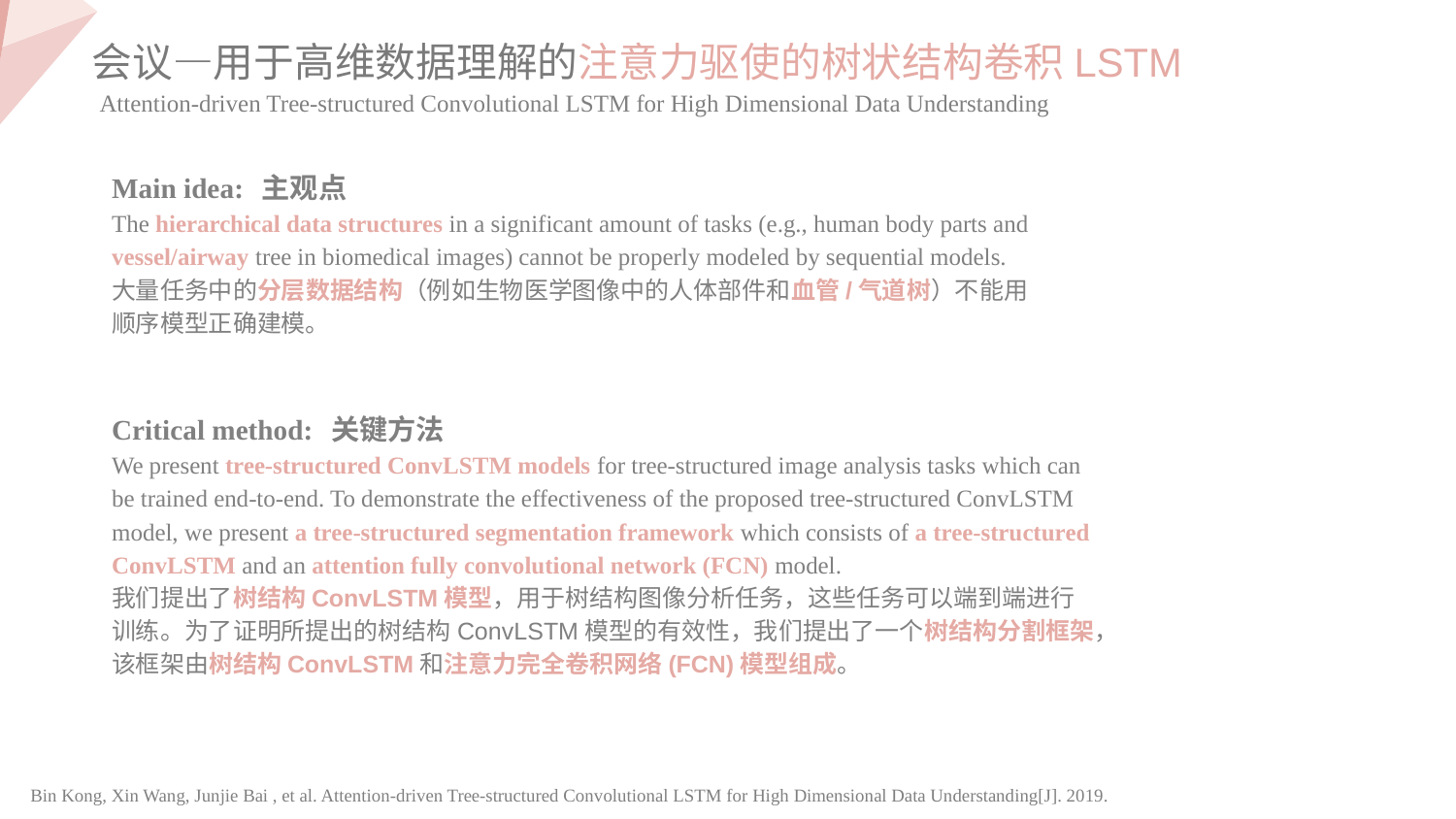

会议—用于高维数据理解的注意力驱使的树状结构卷积LSTM
Attention-driven Tree-structured Convolutional LSTM for High Dimensional Data Understanding
Main idea:  主观点
The hierarchical data structures in a significant amount of tasks (e.g., human body parts and vessel/airway tree in biomedical images) cannot be properly modeled by sequential models.
大量任务中的分层数据结构（例如生物医学图像中的人体部件和血管/气道树）不能用顺序模型正确建模。
Critical method:  关键方法
We present tree-structured ConvLSTM models for tree-structured image analysis tasks which can be trained end-to-end. To demonstrate the effectiveness of the proposed tree-structured ConvLSTM model, we present a tree-structured segmentation framework which consists of a tree-structured ConvLSTM and an attention fully convolutional network (FCN) model.
我们提出了树结构ConvLSTM模型，用于树结构图像分析任务，这些任务可以端到端进行训练。为了证明所提出的树结构ConvLSTM模型的有效性，我们提出了一个树结构分割框架，该框架由树结构ConvLSTM和注意力完全卷积网络(FCN)模型组成。
Bin Kong, Xin Wang, Junjie Bai , et al. Attention-driven Tree-structured Convolutional LSTM for High Dimensional Data Understanding[J]. 2019.